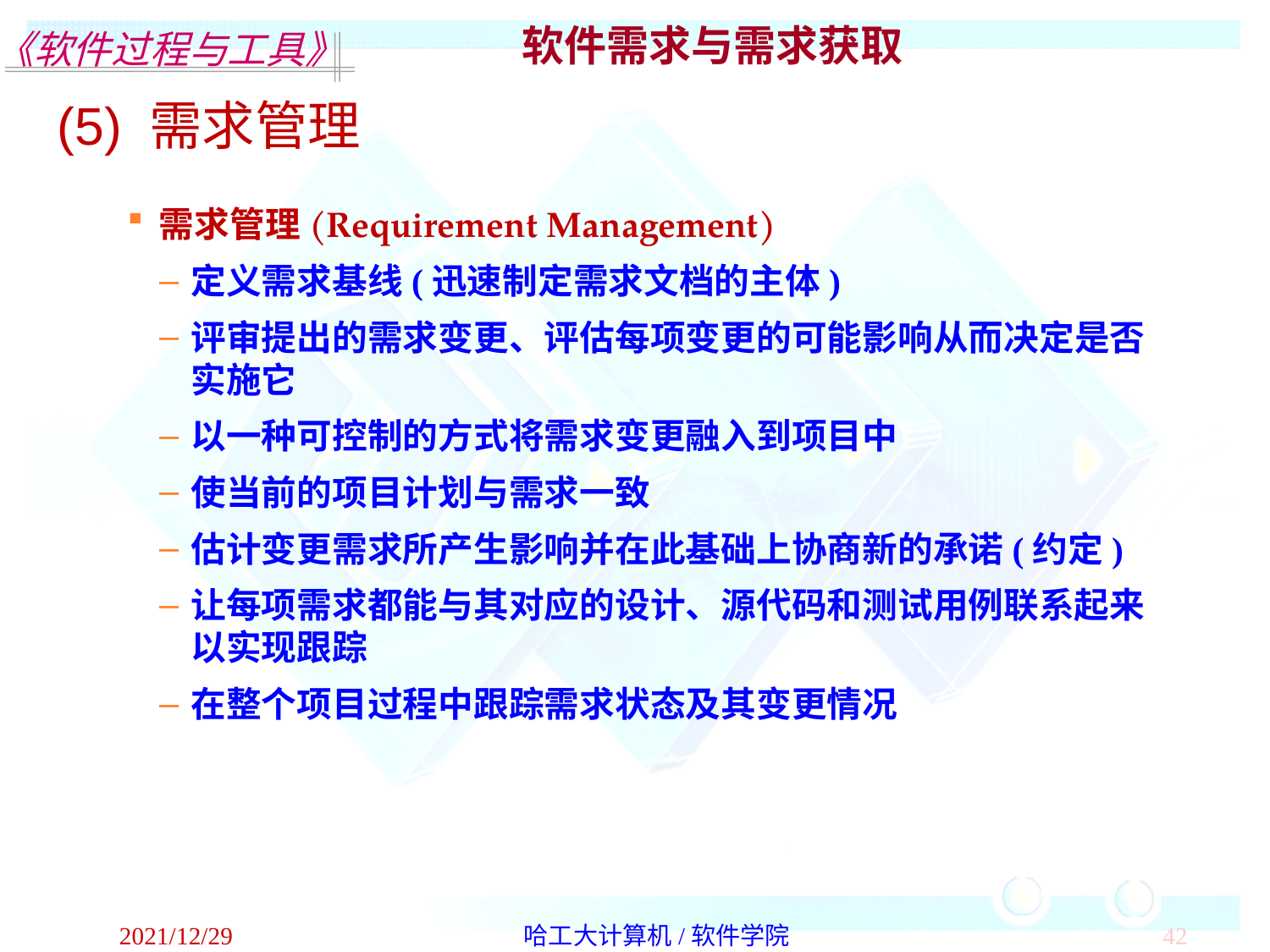

软件需求与需求获取
(5) 需求管理
需求管理(Requirement Management)
定义需求基线(迅速制定需求文档的主体)
评审提出的需求变更、评估每项变更的可能影响从而决定是否实施它
以一种可控制的方式将需求变更融入到项目中
使当前的项目计划与需求一致
估计变更需求所产生影响并在此基础上协商新的承诺(约定)
让每项需求都能与其对应的设计、源代码和测试用例联系起来以实现跟踪
在整个项目过程中跟踪需求状态及其变更情况